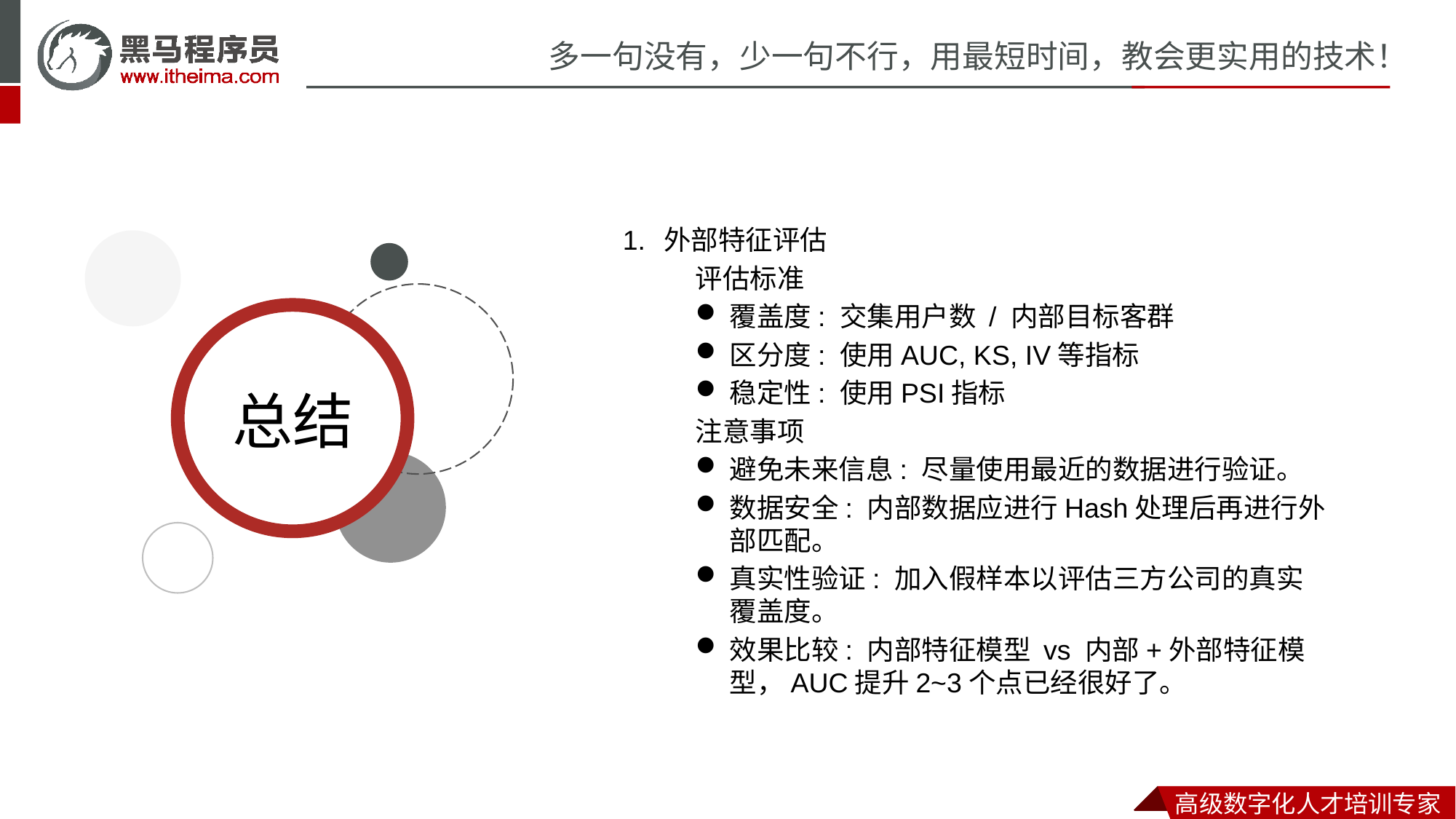

外部特征评估
评估标准
覆盖度: 交集用户数 / 内部目标客群
区分度: 使用AUC, KS, IV等指标
稳定性: 使用PSI指标
注意事项
避免未来信息: 尽量使用最近的数据进行验证。
数据安全: 内部数据应进行Hash处理后再进行外部匹配。
真实性验证: 加入假样本以评估三方公司的真实覆盖度。
效果比较: 内部特征模型 vs 内部+外部特征模型，AUC提升2~3个点已经很好了。